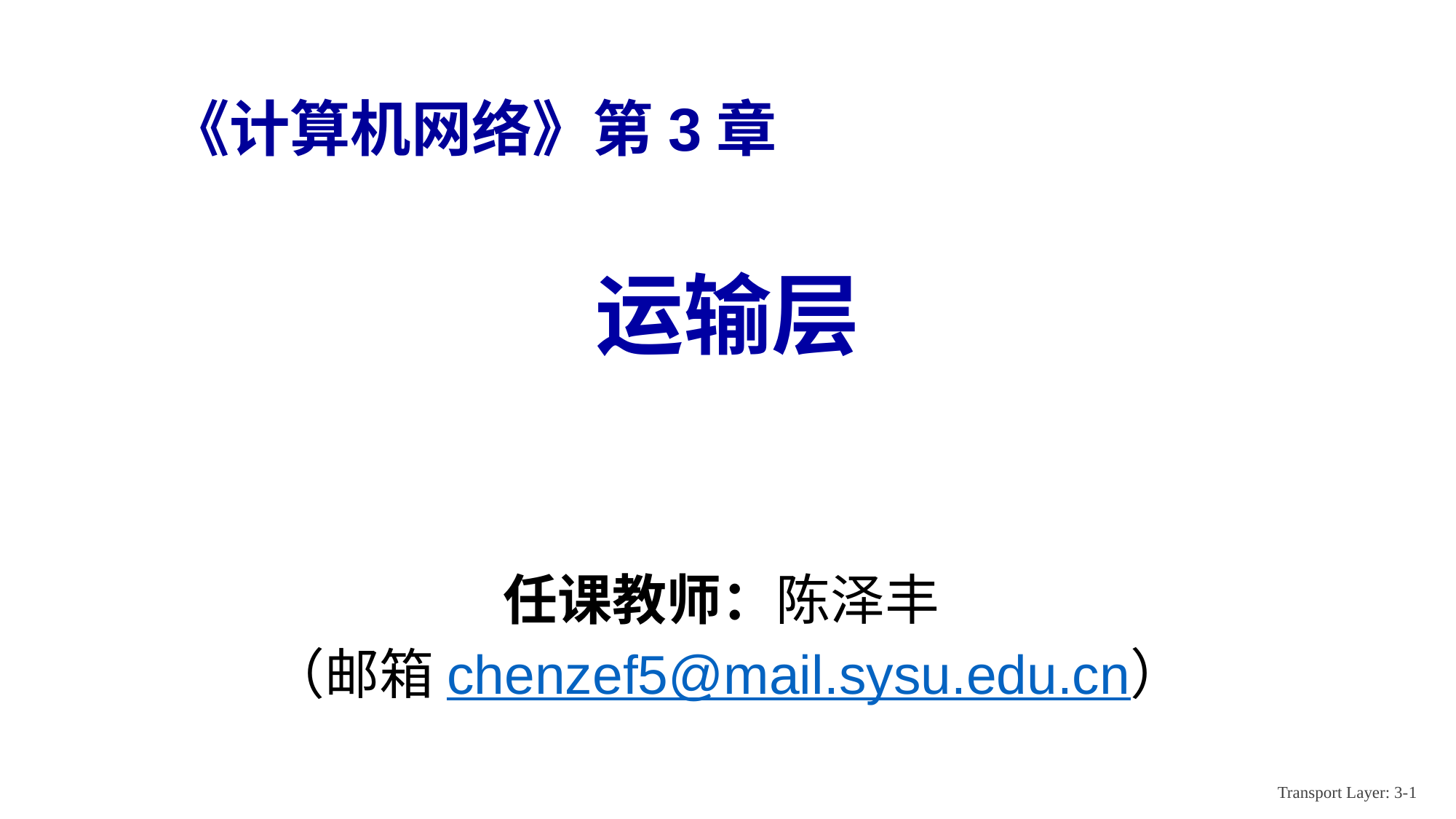

《计算机网络》第3章
运输层

任课教师：陈泽丰
（邮箱chenzef5@mail.sysu.edu.cn）
Transport Layer: 3-1